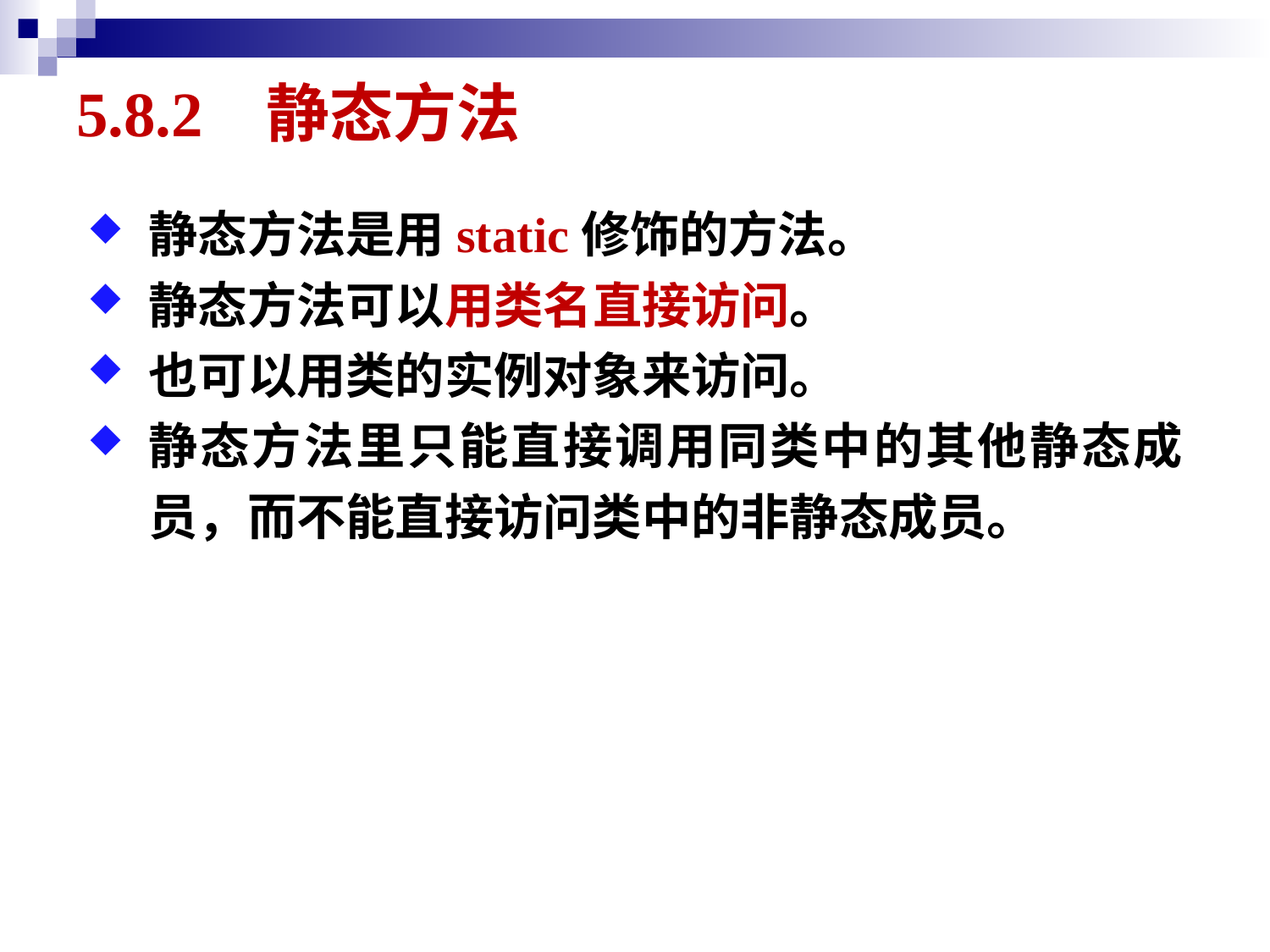

# 5.8.2   静态方法
静态方法是用static修饰的方法。
静态方法可以用类名直接访问。
也可以用类的实例对象来访问。
静态方法里只能直接调用同类中的其他静态成员，而不能直接访问类中的非静态成员。